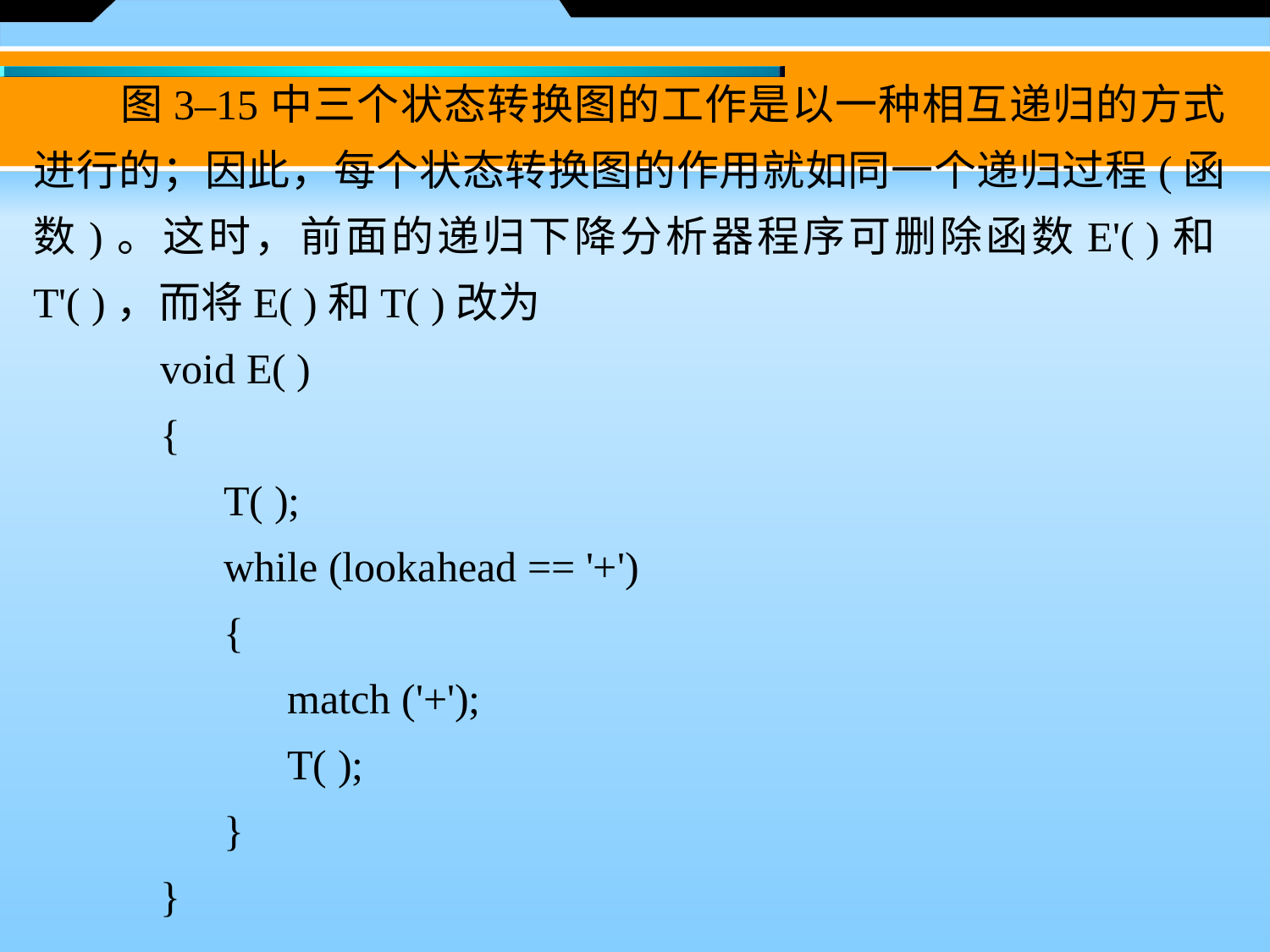

图3–15中三个状态转换图的工作是以一种相互递归的方式进行的；因此，每个状态转换图的作用就如同一个递归过程(函数)。这时，前面的递归下降分析器程序可删除函数E'( )和T'( )，而将E( )和T( )改为
void E( )
{
T( );
while (lookahead == '+')
{
match ('+');
T( );
}
}